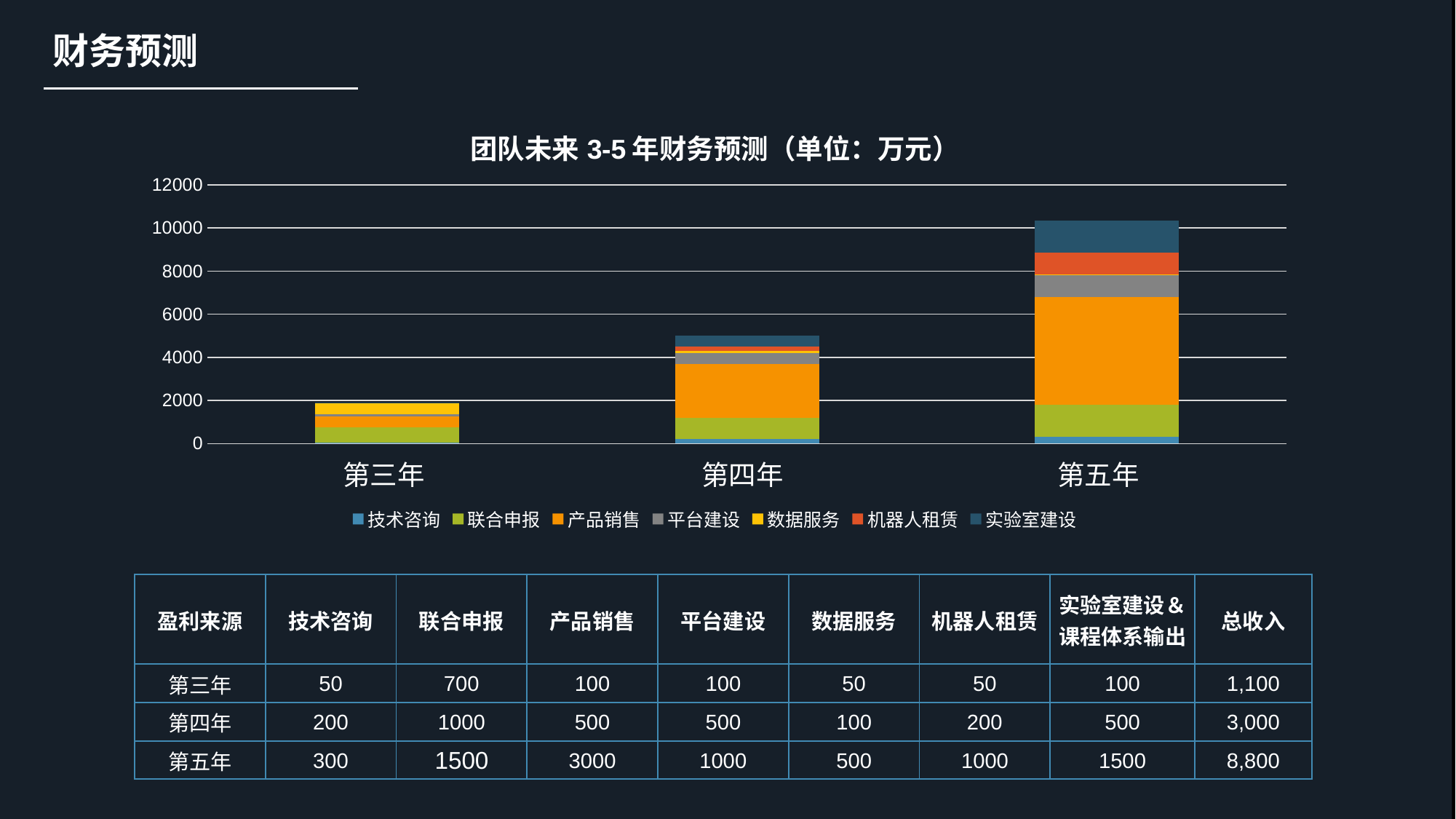

财务预测

### Chart: 团队未来3-5年财务预测（单位：万元）

| Category | 技术咨询 | 联合申报 | 产品销售 | 平台建设 | 数据服务 | 机器人租赁 | 实验室建设 |
|---|---|---|---|---|---|---|---|
| 第一年 | 50.0 | 700.0 | 500.0 | 100.0 | 500.0 | 50.0 | 2.0 |
| 第二年 | 200.0 | 1000.0 | 2500.0 | 500.0 | 100.0 | 200.0 | 500.0 |
| 第三年 | 300.0 | 1500.0 | 5000.0 | 1000.0 | 50.0 | 1000.0 | 1500.0 |
第三年
第四年
第五年
| 盈利来源 | 技术咨询 | 联合申报 | 产品销售 | 平台建设 | 数据服务 | 机器人租赁 | 实验室建设＆课程体系输出 | 总收入 |
| --- | --- | --- | --- | --- | --- | --- | --- | --- |
| 第三年 | 50 | 700 | 100 | 100 | 50 | 50 | 100 | 1,100 |
| 第四年 | 200 | 1000 | 500 | 500 | 100 | 200 | 500 | 3,000 |
| 第五年 | 300 | 1500 | 3000 | 1000 | 500 | 1000 | 1500 | 8,800 |